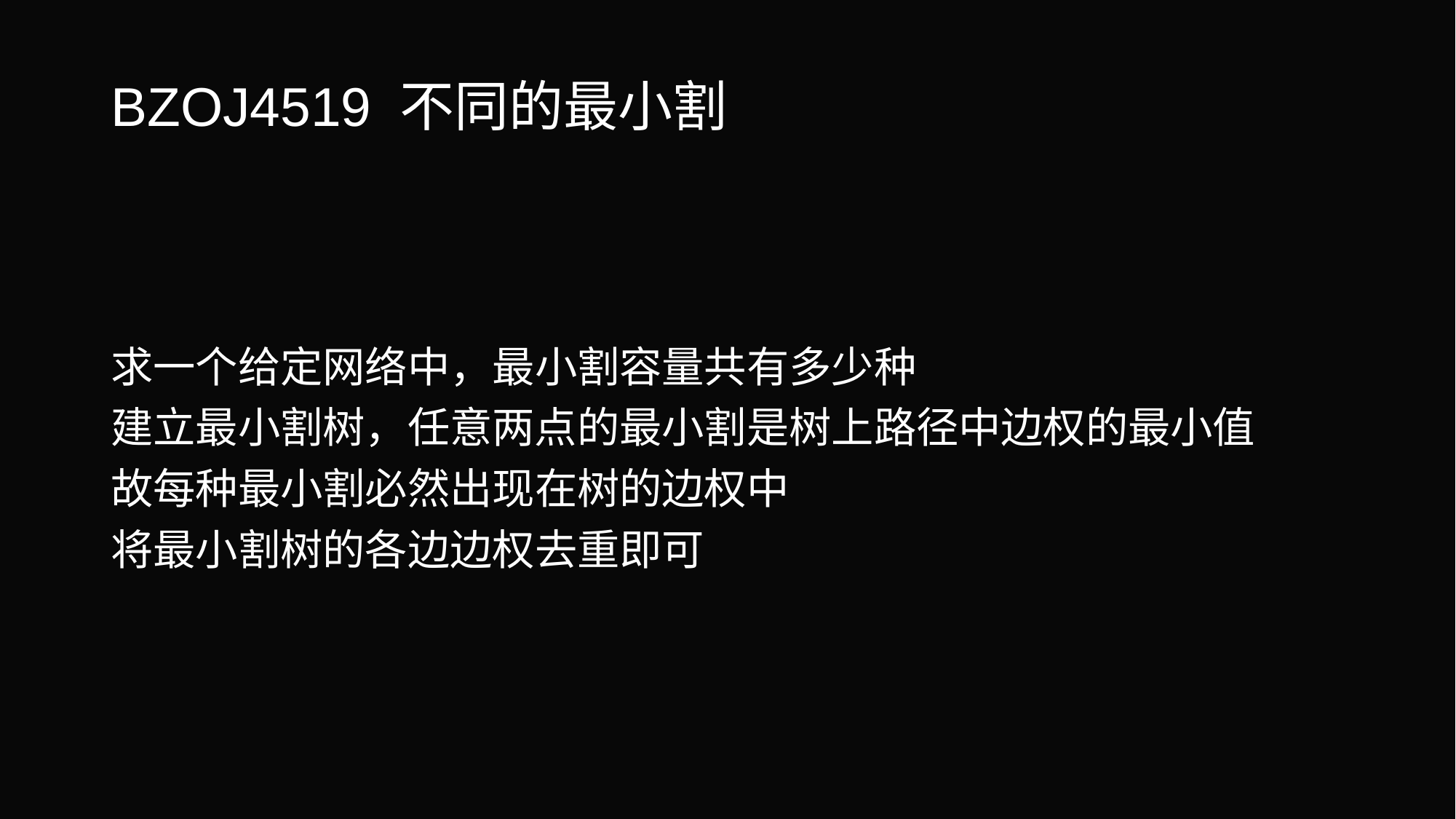

# BZOJ4519 不同的最小割
求一个给定网络中，最小割容量共有多少种
建立最小割树，任意两点的最小割是树上路径中边权的最小值
故每种最小割必然出现在树的边权中
将最小割树的各边边权去重即可